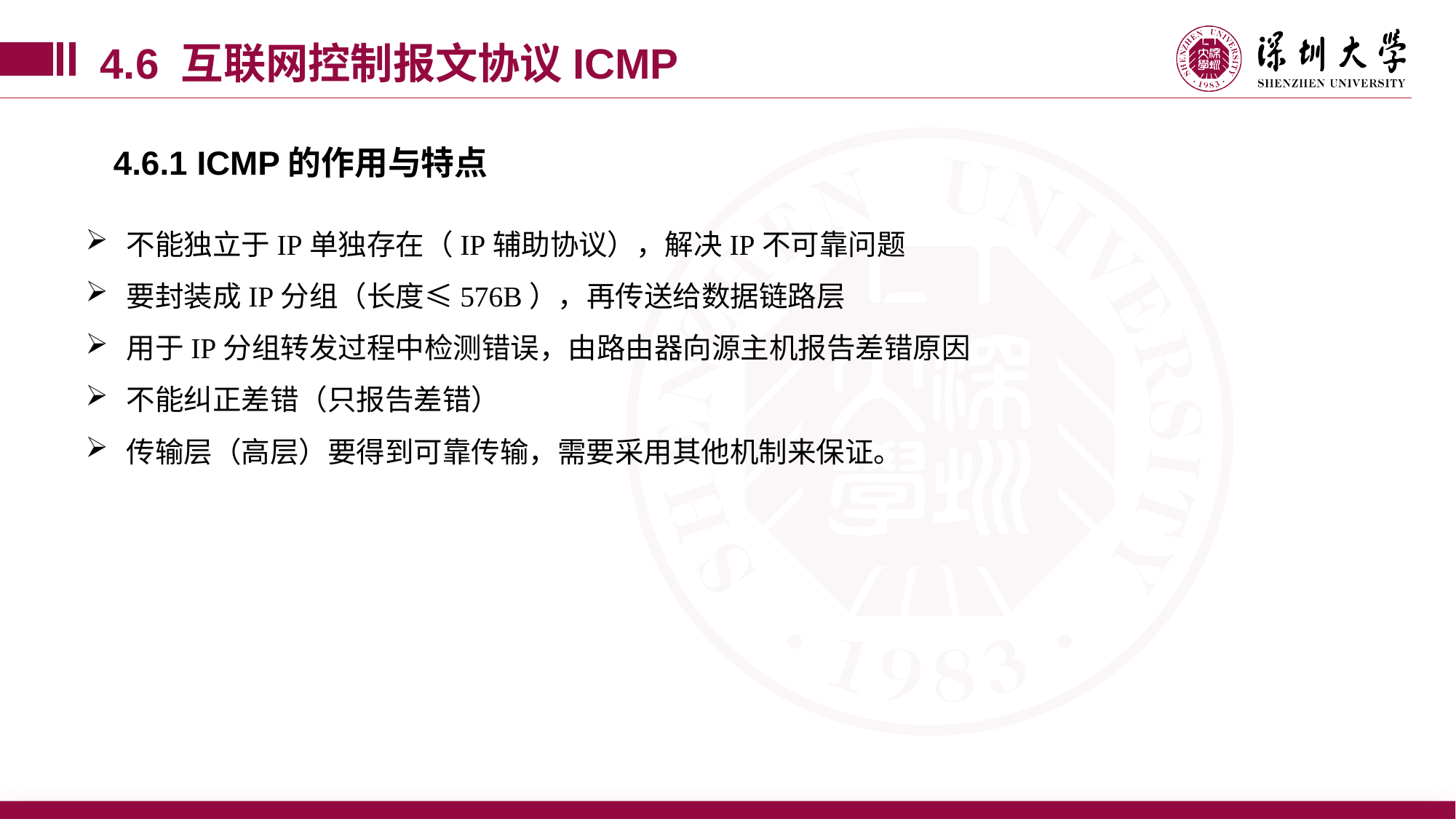

4.6 互联网控制报文协议ICMP

4.6.1 ICMP的作用与特点
不能独立于IP单独存在（IP辅助协议），解决IP不可靠问题
要封装成IP分组（长度≤576B），再传送给数据链路层
用于IP分组转发过程中检测错误，由路由器向源主机报告差错原因
不能纠正差错（只报告差错）
传输层（高层）要得到可靠传输，需要采用其他机制来保证。